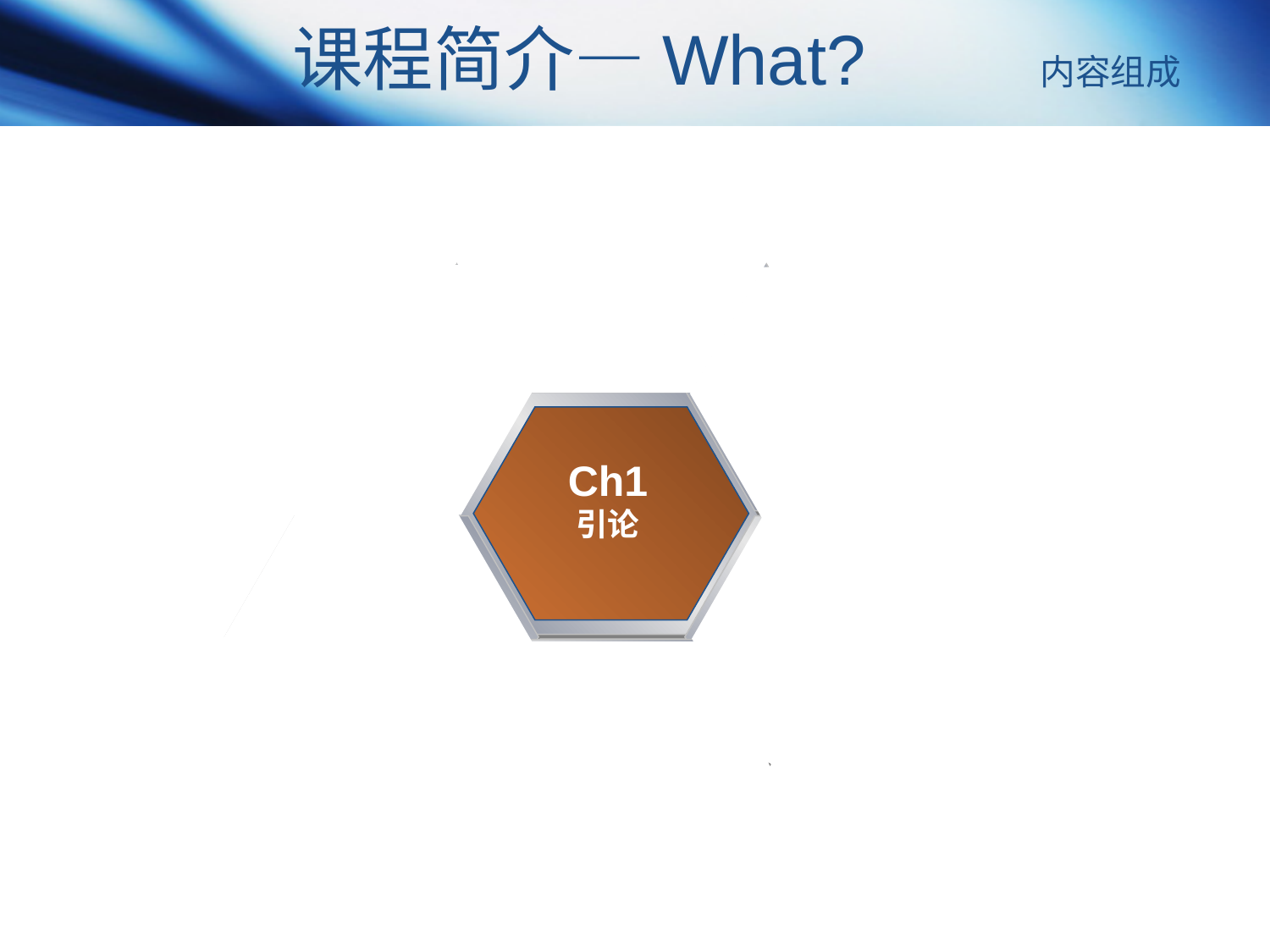

课程简介—What?        内容组成

Ch9
操作系统接口

Ch8
磁盘存储器的管理

Ch2
进程的描述与控制

Ch1
引论

Ch3
处理机调度与死锁

Ch4
存储器管理
Ch7
文件管理
Ch6
输入输出系统
Ch5
虚拟存储器